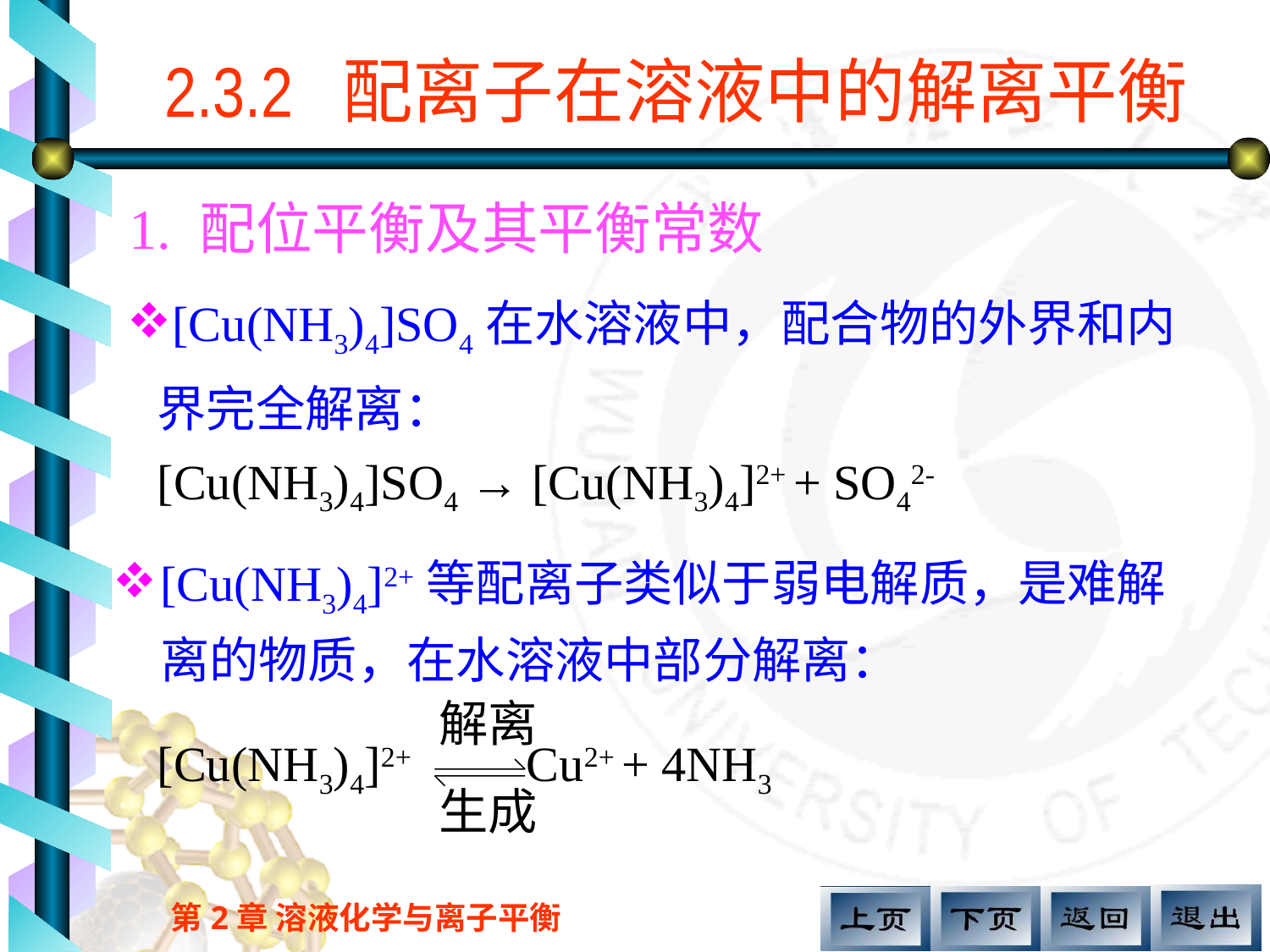

# 2.3.2  配离子在溶液中的解离平衡
1. 配位平衡及其平衡常数
[Cu(NH3)4]SO4在水溶液中，配合物的外界和内界完全解离：
[Cu(NH3)4]SO4 → [Cu(NH3)4]2+ + SO42-
[Cu(NH3)4]2+等配离子类似于弱电解质，是难解离的物质，在水溶液中部分解离：
解离
[Cu(NH3)4]2+                Cu2+ + 4NH3

生成